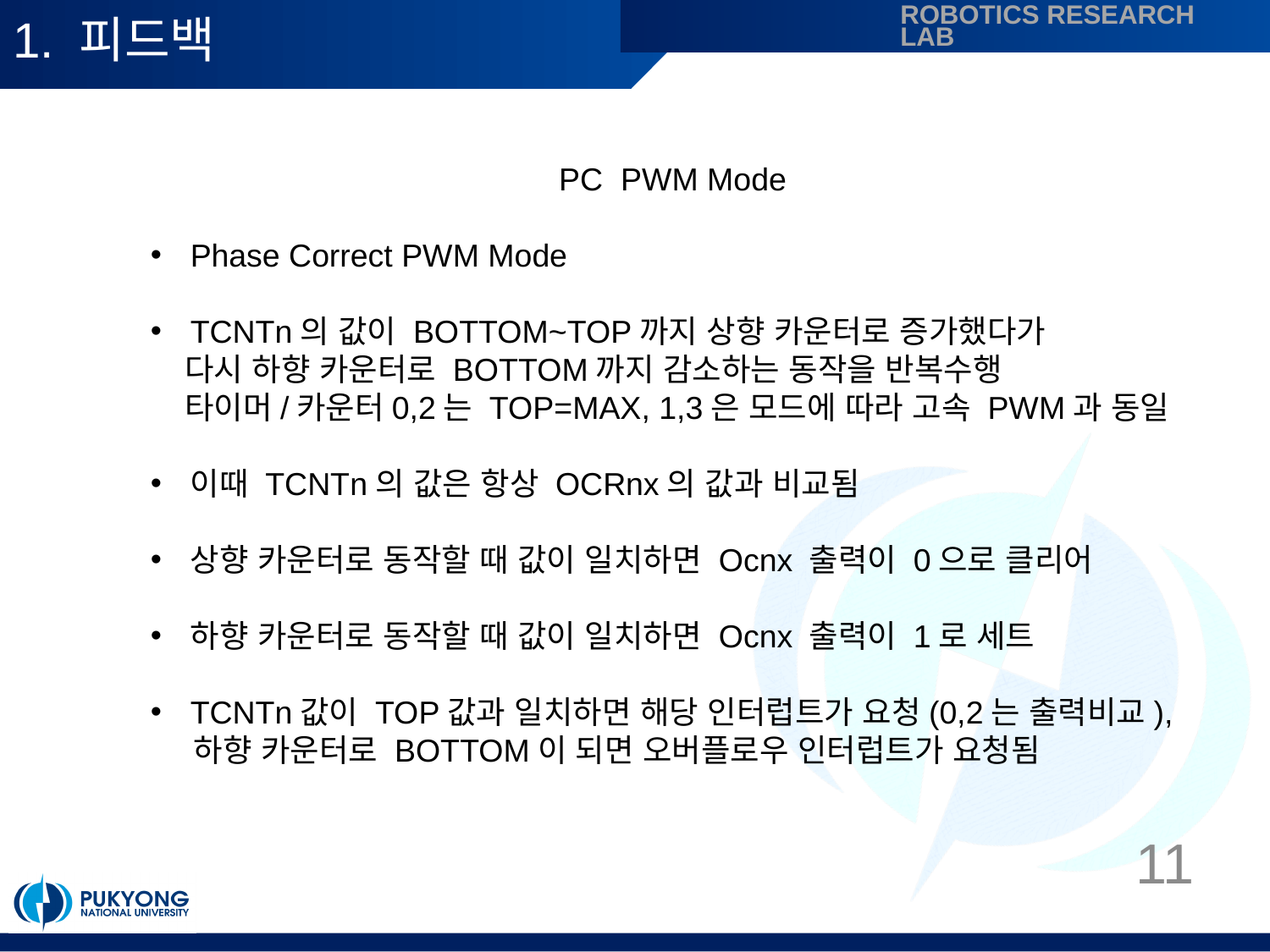

# 1. 피드백
PC  PWM Mode

Phase Correct PWM Mode

TCNTn의 값이 BOTTOM~TOP까지 상향 카운터로 증가했다가
   다시 하향 카운터로 BOTTOM까지 감소하는 동작을 반복수행
   타이머/카운터0,2는 TOP=MAX, 1,3은 모드에 따라 고속 PWM과 동일

이때 TCNTn의 값은 항상 OCRnx의 값과 비교됨

상향 카운터로 동작할 때 값이 일치하면 Ocnx 출력이 0으로 클리어

하향 카운터로 동작할 때 값이 일치하면 Ocnx 출력이 1로 세트

TCNTn값이 TOP값과 일치하면 해당 인터럽트가 요청(0,2는 출력비교),
    하향 카운터로 BOTTOM이 되면 오버플로우 인터럽트가 요청됨
11